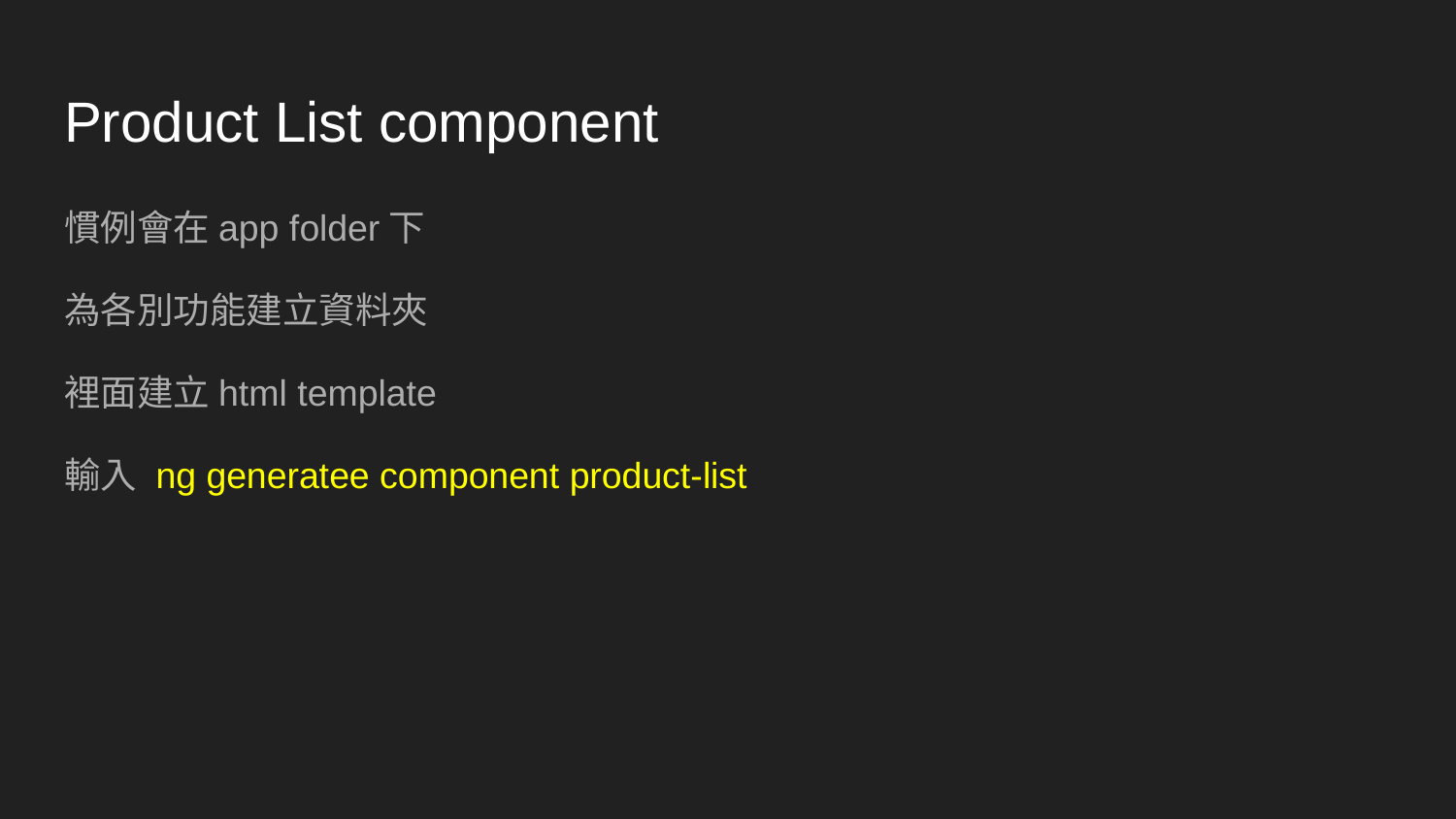

# Product List component
慣例會在app folder下
為各別功能建立資料夾
裡面建立html template
輸入 ng generatee component product-list